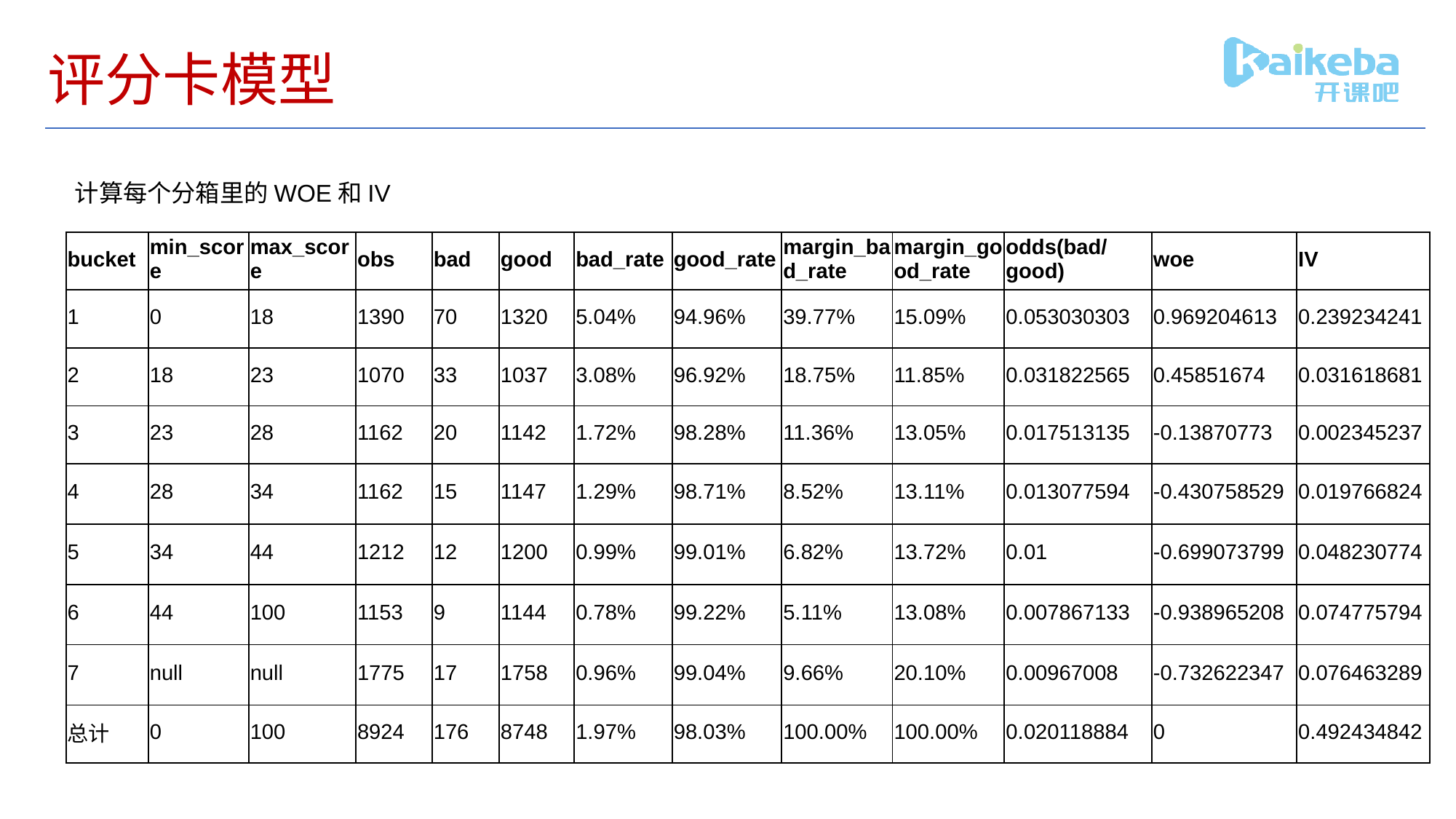

# 评分卡模型
计算每个分箱里的WOE和IV
| bucket | min\_score | max\_score | obs | bad | good | bad\_rate | good\_rate | margin\_bad\_rate | margin\_good\_rate | odds(bad/good) | woe | IV |
| --- | --- | --- | --- | --- | --- | --- | --- | --- | --- | --- | --- | --- |
| 1 | 0 | 18 | 1390 | 70 | 1320 | 5.04% | 94.96% | 39.77% | 15.09% | 0.053030303 | 0.969204613 | 0.239234241 |
| 2 | 18 | 23 | 1070 | 33 | 1037 | 3.08% | 96.92% | 18.75% | 11.85% | 0.031822565 | 0.45851674 | 0.031618681 |
| 3 | 23 | 28 | 1162 | 20 | 1142 | 1.72% | 98.28% | 11.36% | 13.05% | 0.017513135 | -0.13870773 | 0.002345237 |
| 4 | 28 | 34 | 1162 | 15 | 1147 | 1.29% | 98.71% | 8.52% | 13.11% | 0.013077594 | -0.430758529 | 0.019766824 |
| 5 | 34 | 44 | 1212 | 12 | 1200 | 0.99% | 99.01% | 6.82% | 13.72% | 0.01 | -0.699073799 | 0.048230774 |
| 6 | 44 | 100 | 1153 | 9 | 1144 | 0.78% | 99.22% | 5.11% | 13.08% | 0.007867133 | -0.938965208 | 0.074775794 |
| 7 | null | null | 1775 | 17 | 1758 | 0.96% | 99.04% | 9.66% | 20.10% | 0.00967008 | -0.732622347 | 0.076463289 |
| 总计 | 0 | 100 | 8924 | 176 | 8748 | 1.97% | 98.03% | 100.00% | 100.00% | 0.020118884 | 0 | 0.492434842 |